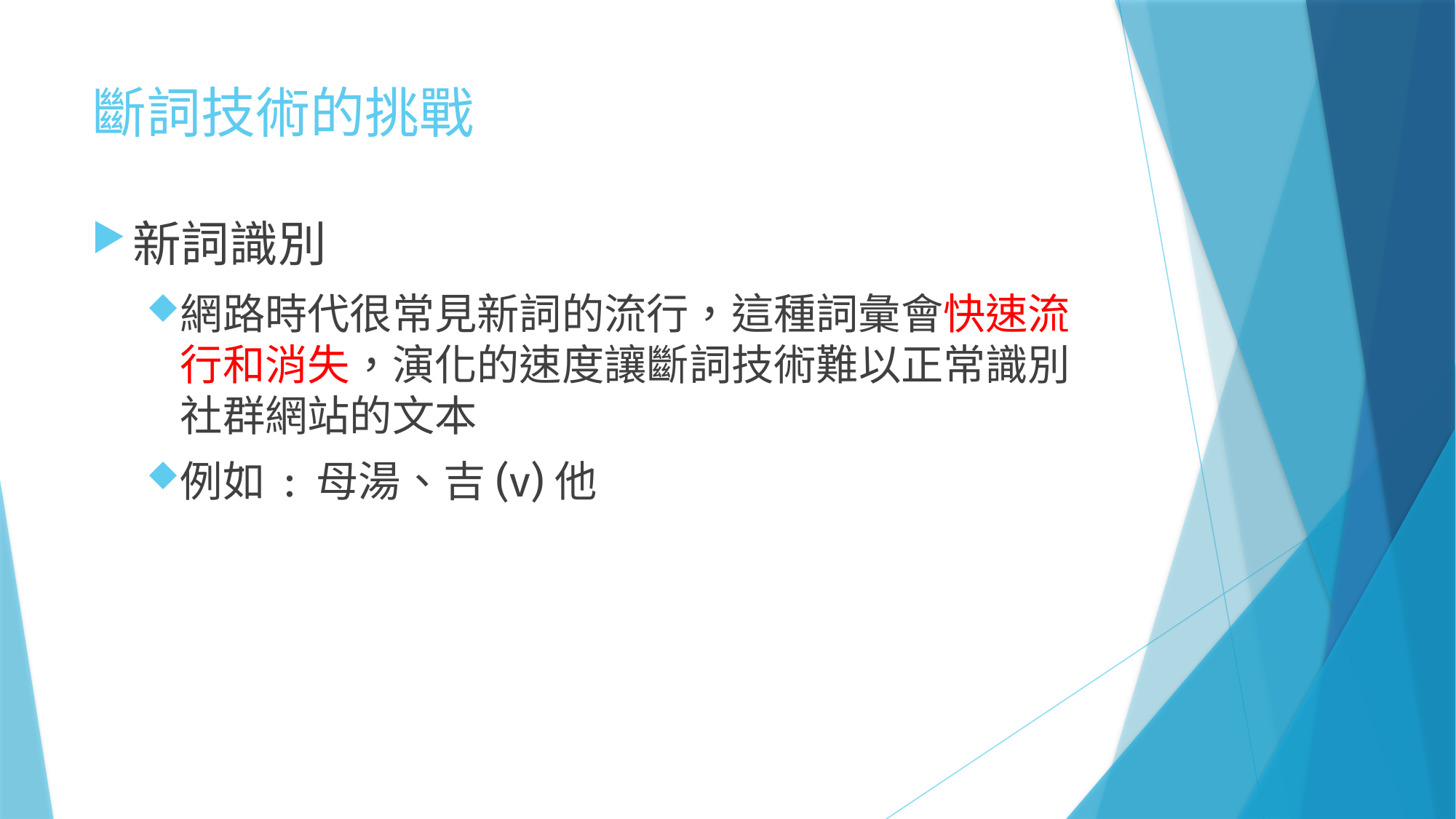

# 斷詞技術的挑戰
新詞識別
網路時代很常見新詞的流行，這種詞彙會快速流行和消失，演化的速度讓斷詞技術難以正常識別社群網站的文本
例如 : 母湯、吉(v)他